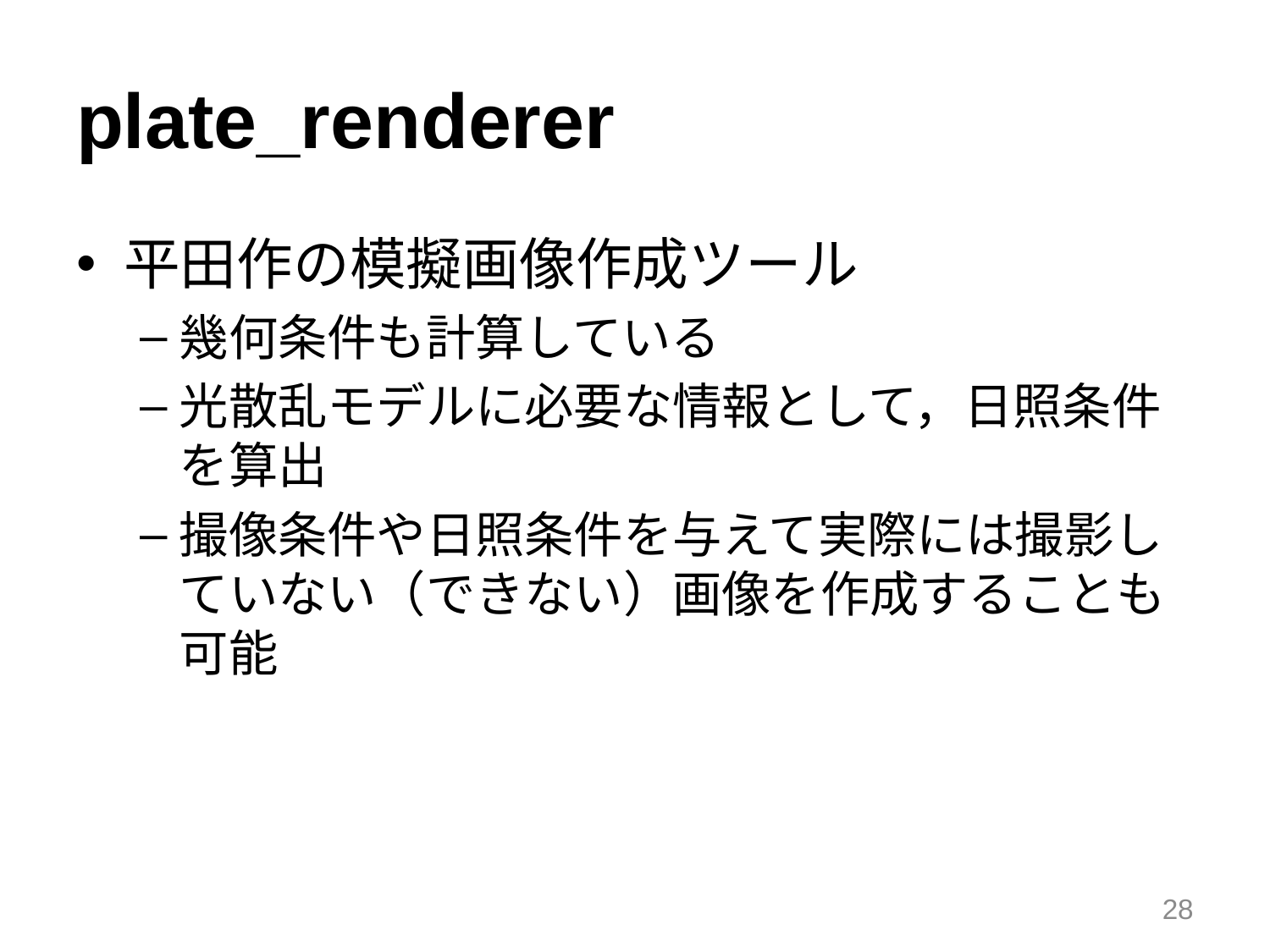

# plate_renderer
平田作の模擬画像作成ツール
幾何条件も計算している
光散乱モデルに必要な情報として，日照条件を算出
撮像条件や日照条件を与えて実際には撮影していない（できない）画像を作成することも可能
28